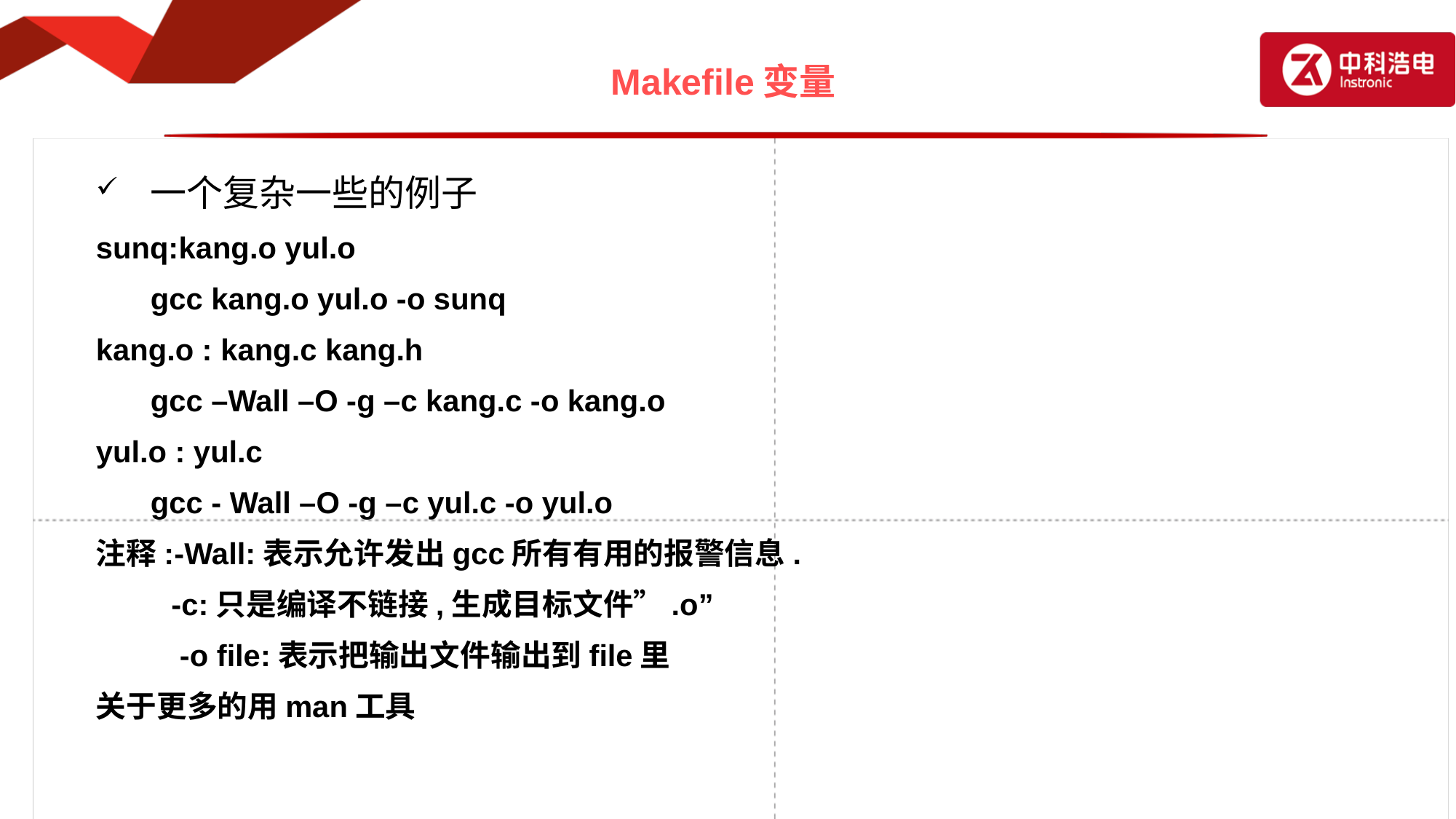

# Makefile变量
一个复杂一些的例子
sunq:kang.o yul.o
	gcc kang.o yul.o -o sunq
kang.o : kang.c kang.h
	gcc –Wall –O -g –c kang.c -o kang.o
yul.o : yul.c
	gcc - Wall –O -g –c yul.c -o yul.o
注释:-Wall:表示允许发出gcc所有有用的报警信息.
         -c:只是编译不链接,生成目标文件”.o”
          -o file:表示把输出文件输出到file里
关于更多的用man工具